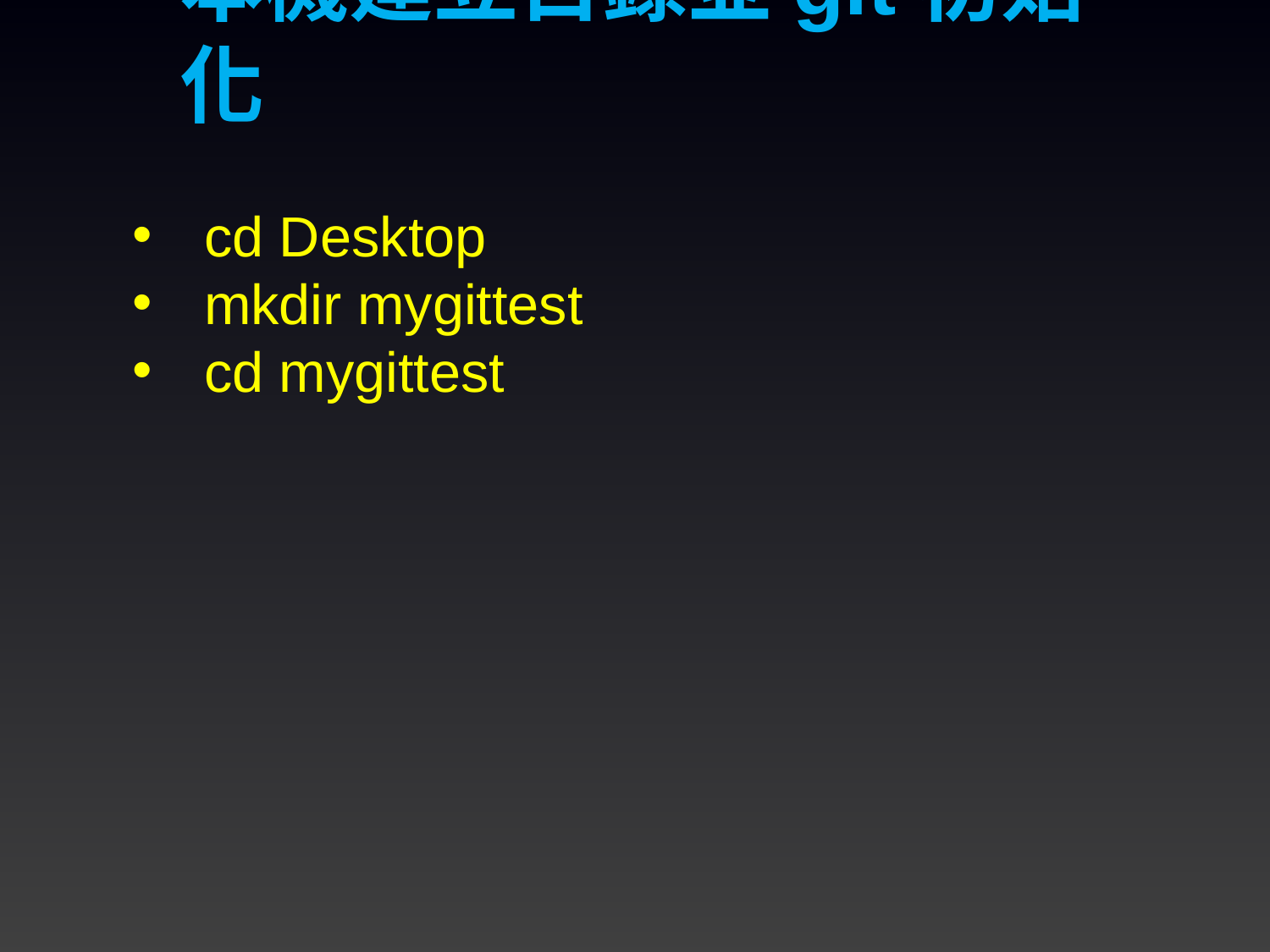

本機建立目錄並git初始化
cd Desktop
mkdir mygittest
cd mygittest